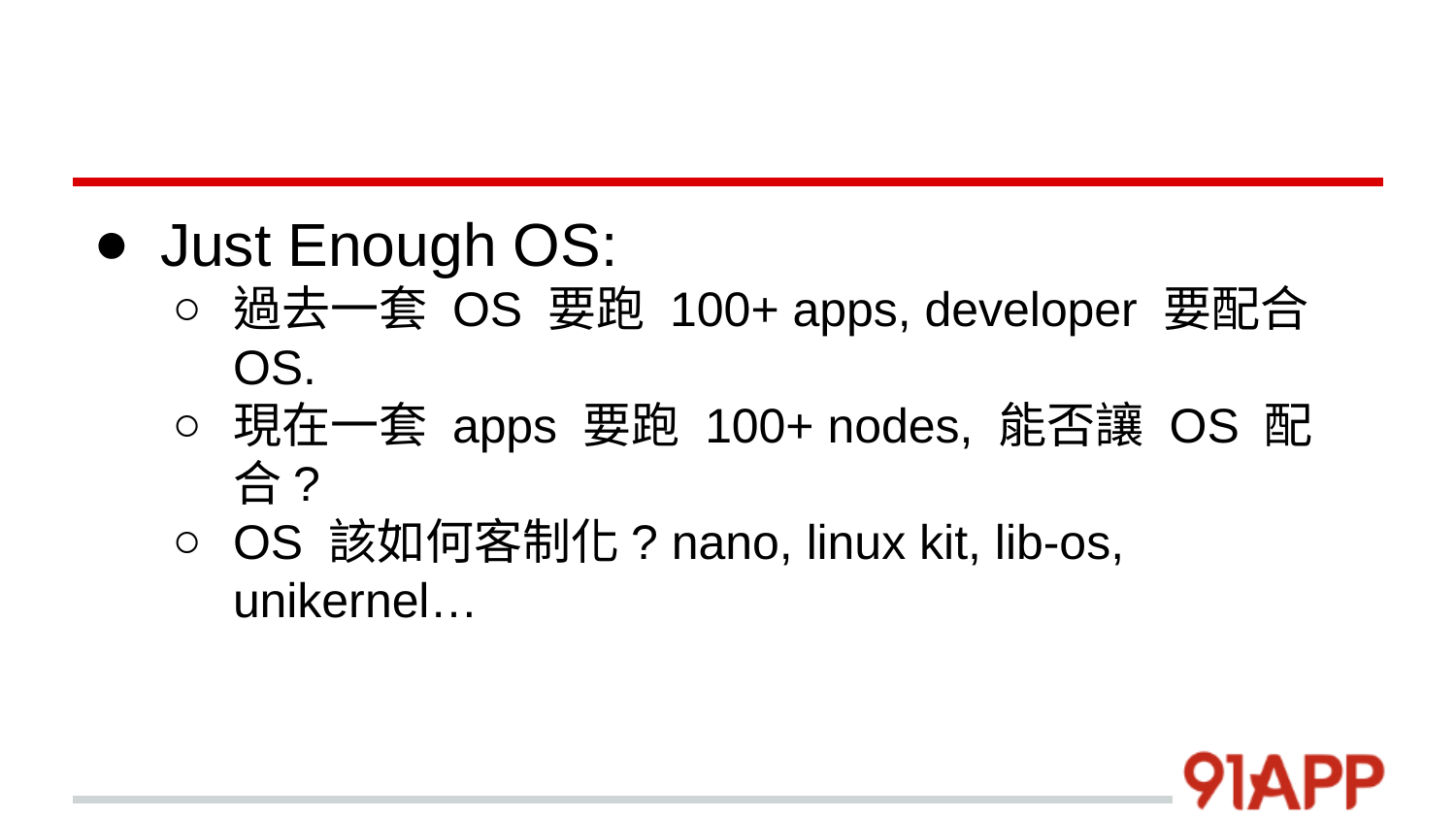

#
Just Enough OS:
過去一套 OS 要跑 100+ apps, developer 要配合 OS.
現在一套 apps 要跑 100+ nodes, 能否讓 OS 配合?
OS 該如何客制化? nano, linux kit, lib-os, unikernel…